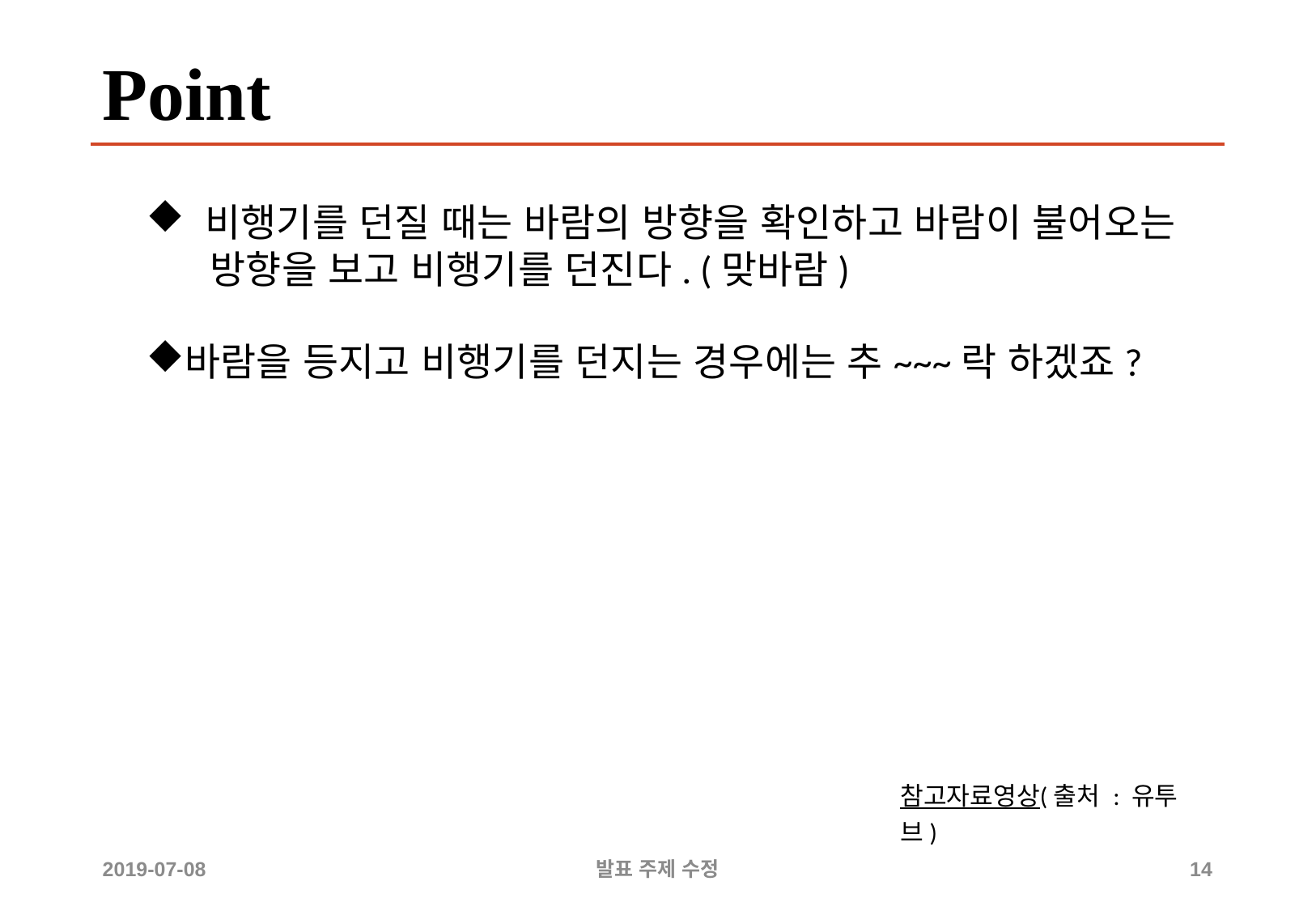

# Point

 비행기를 던질 때는 바람의 방향을 확인하고 바람이 불어오는
     방향을 보고 비행기를 던진다. (맞바람)

바람을 등지고 비행기를 던지는 경우에는 추~~~락 하겠죠?
참고자료영상(출처 : 유투브)
2019-07-08
발표 주제 수정
14